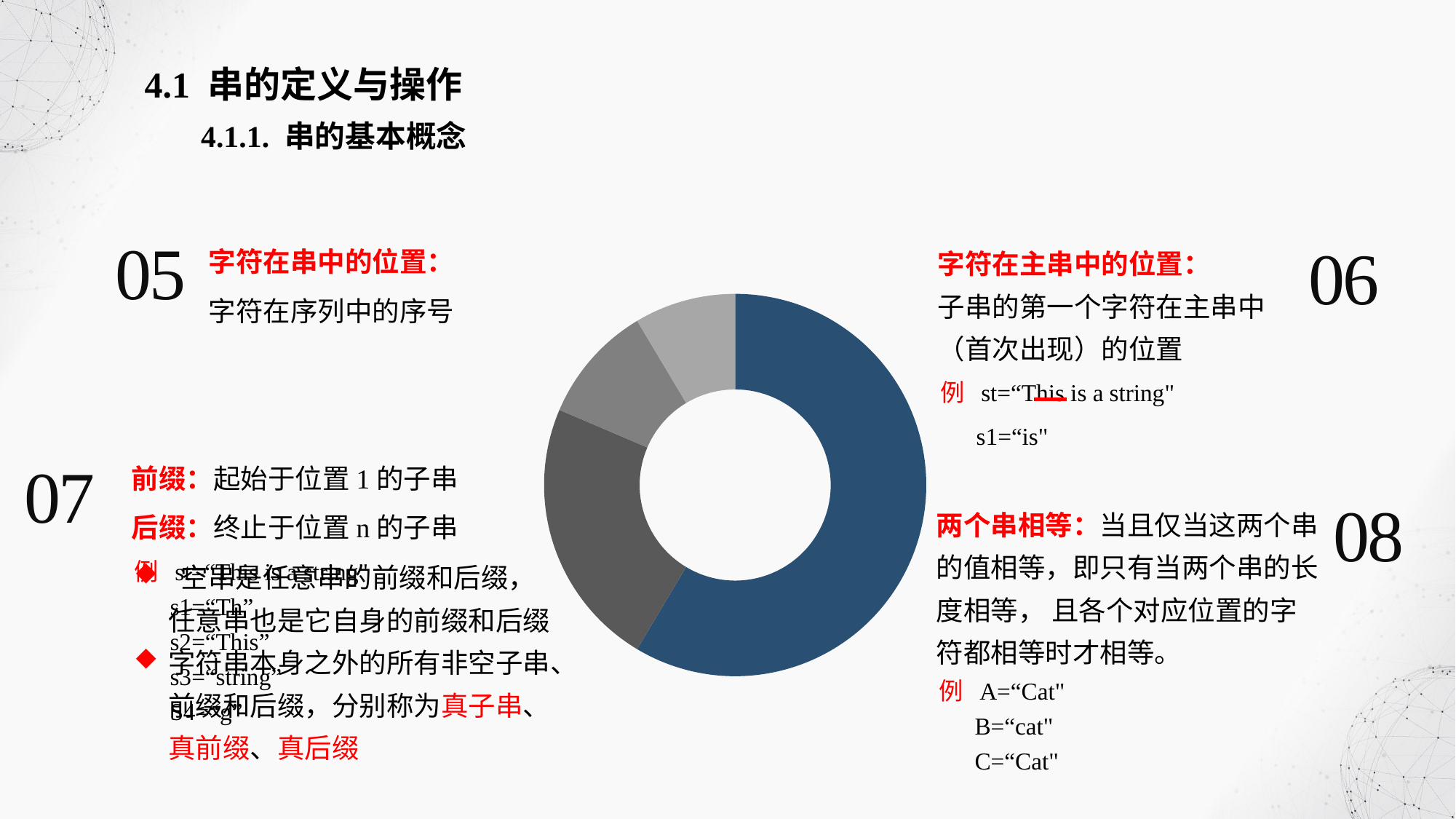

4.1 串的定义与操作
4.1.1. 串的基本概念
05
字符在串中的位置：
字符在序列中的序号
字符在主串中的位置：
子串的第一个字符在主串中（首次出现）的位置
06

### Chart

| Category | 销售额 |
|---|---|
| 第一季度 | 8.2 |
| 第二季度 | 3.2 |
| 第三季度 | 1.4 |
| 第四季度 | 1.2 |
例  st=“This is a string"
      s1=“is"

前缀：起始于位置1的子串
后缀：终止于位置n的子串
07
08

两个串相等：当且仅当这两个串的值相等，即只有当两个串的长度相等， 且各个对应位置的字符都相等时才相等。

 空串是任意串的前缀和后缀，任意串也是它自身的前缀和后缀
字符串本身之外的所有非空子串、前缀和后缀，分别称为真子串、 真前缀、真后缀
例  st=“This is a string"
      s1=“Th”
      s2=“This”
      s3=“string”
      S4=“g”
例  A=“Cat"
      B=“cat"
      C=“Cat"